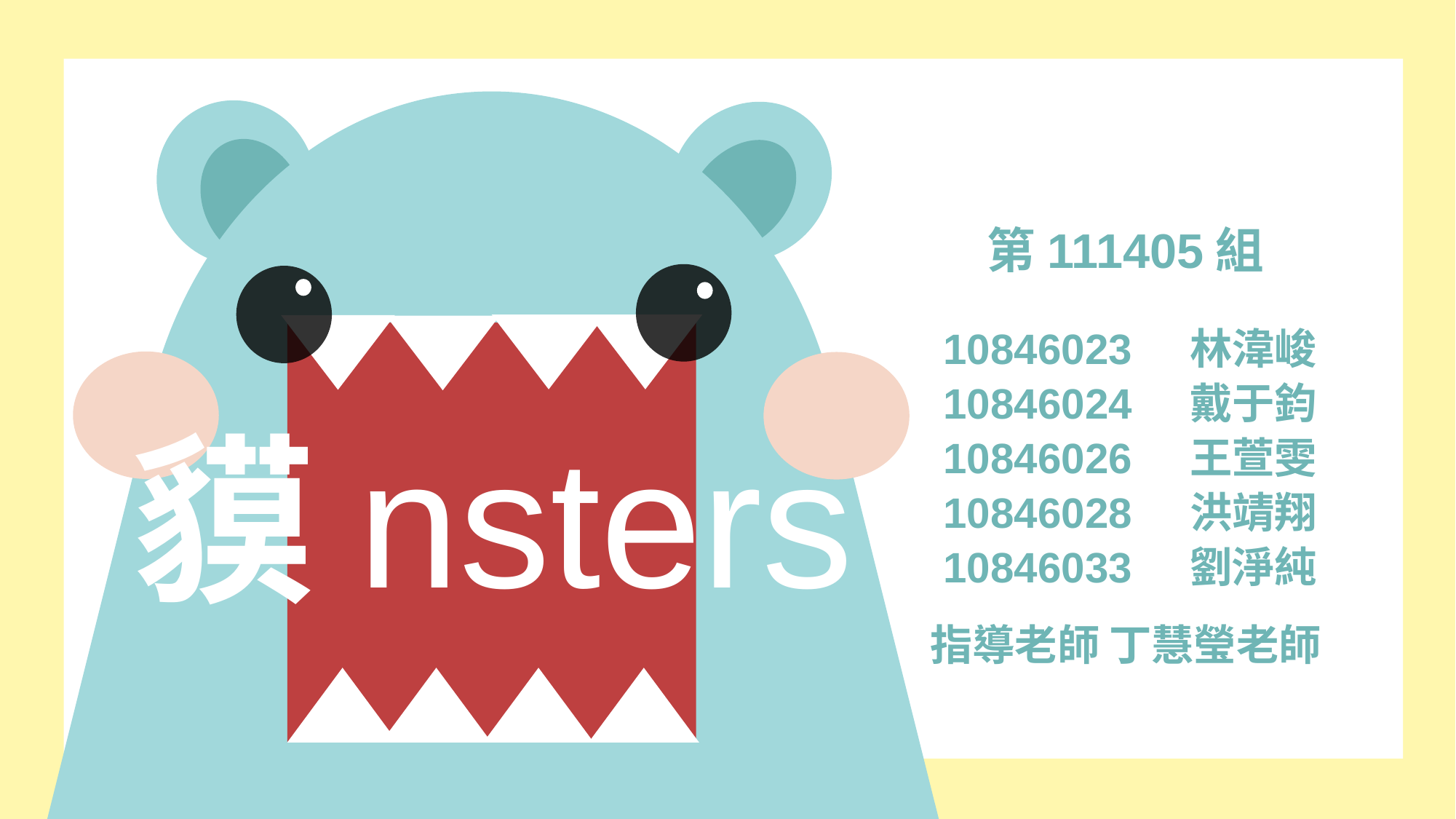

第111405組

10846023    林湋峻
10846024    戴于鈞
10846026    王萱雯
10846028    洪靖翔
10846033    劉淨純
# 貘nsters
指導老師 丁慧瑩老師